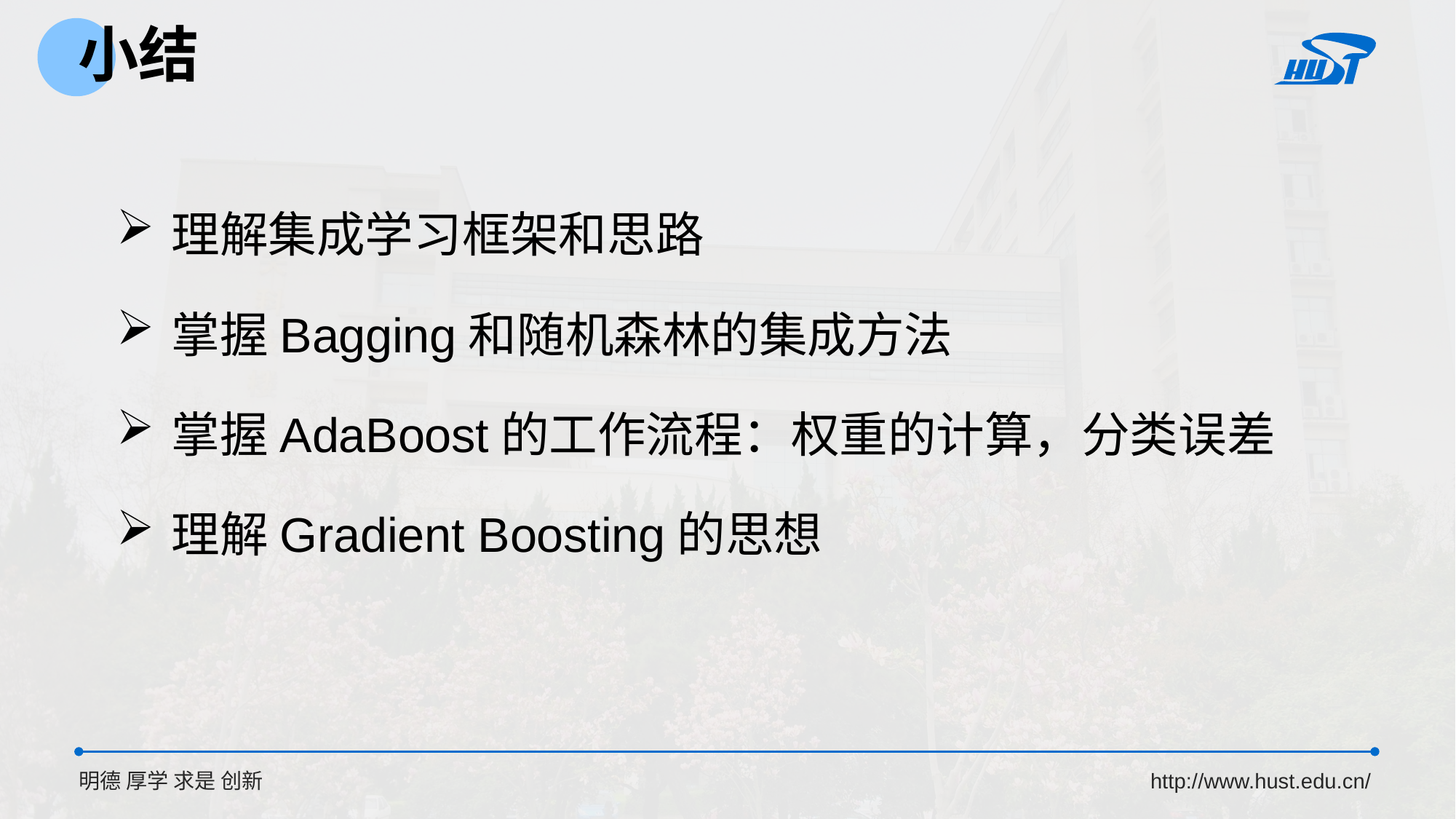

小结
理解集成学习框架和思路
掌握Bagging和随机森林的集成方法
掌握AdaBoost的工作流程：权重的计算，分类误差
理解Gradient Boosting的思想